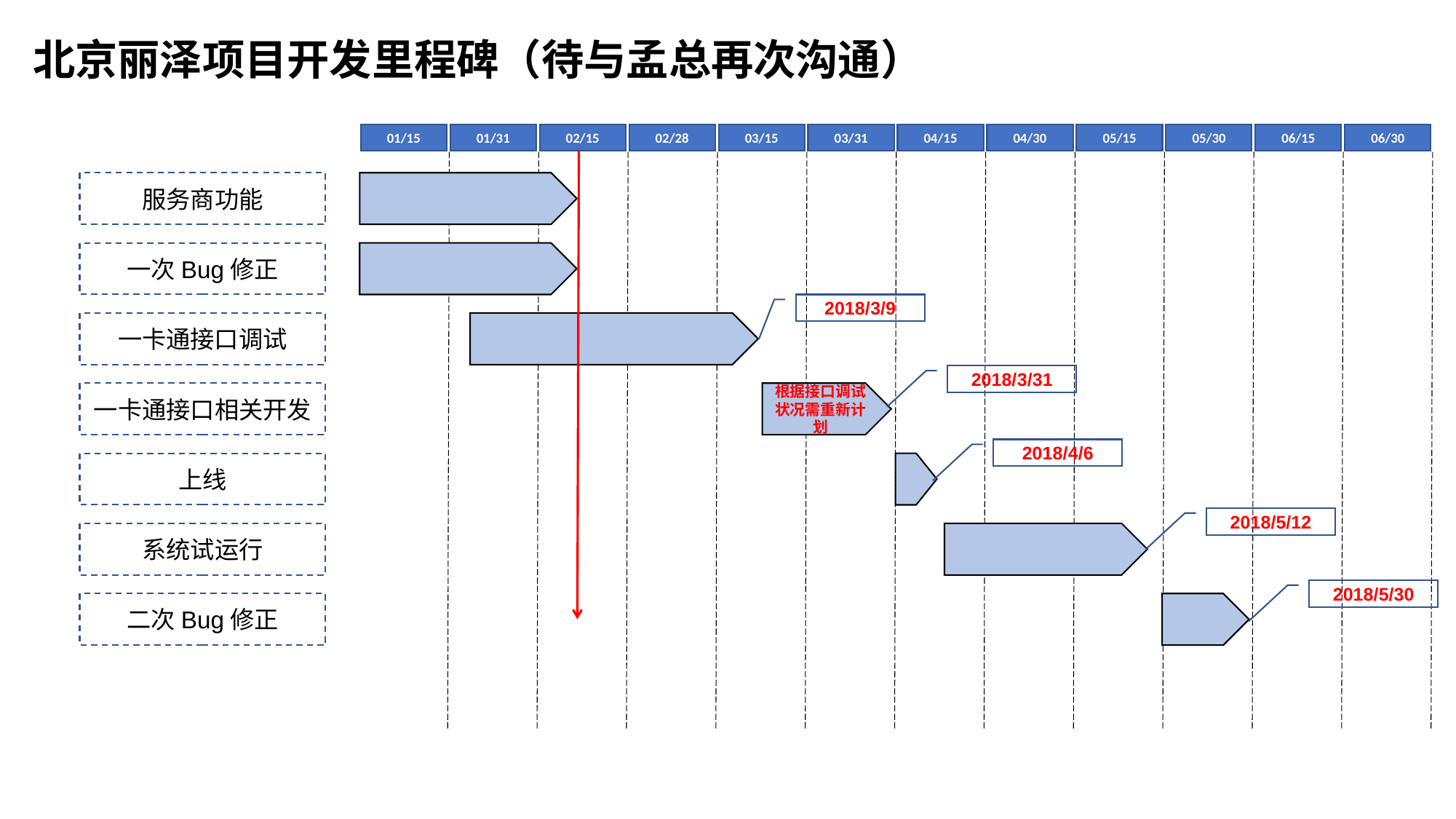

北京丽泽项目开发里程碑（待与孟总再次沟通）
01/15
01/31
02/15
02/28
03/15
03/31
04/15
04/30
05/15
05/30
06/15
06/30
服务商功能

一次Bug修正

2018/3/9
一卡通接口调试

2018/3/31
一卡通接口相关开发
根据接口调试状况需重新计划
2018/4/6
上线

2018/5/12
系统试运行

2018/5/30

二次Bug修正